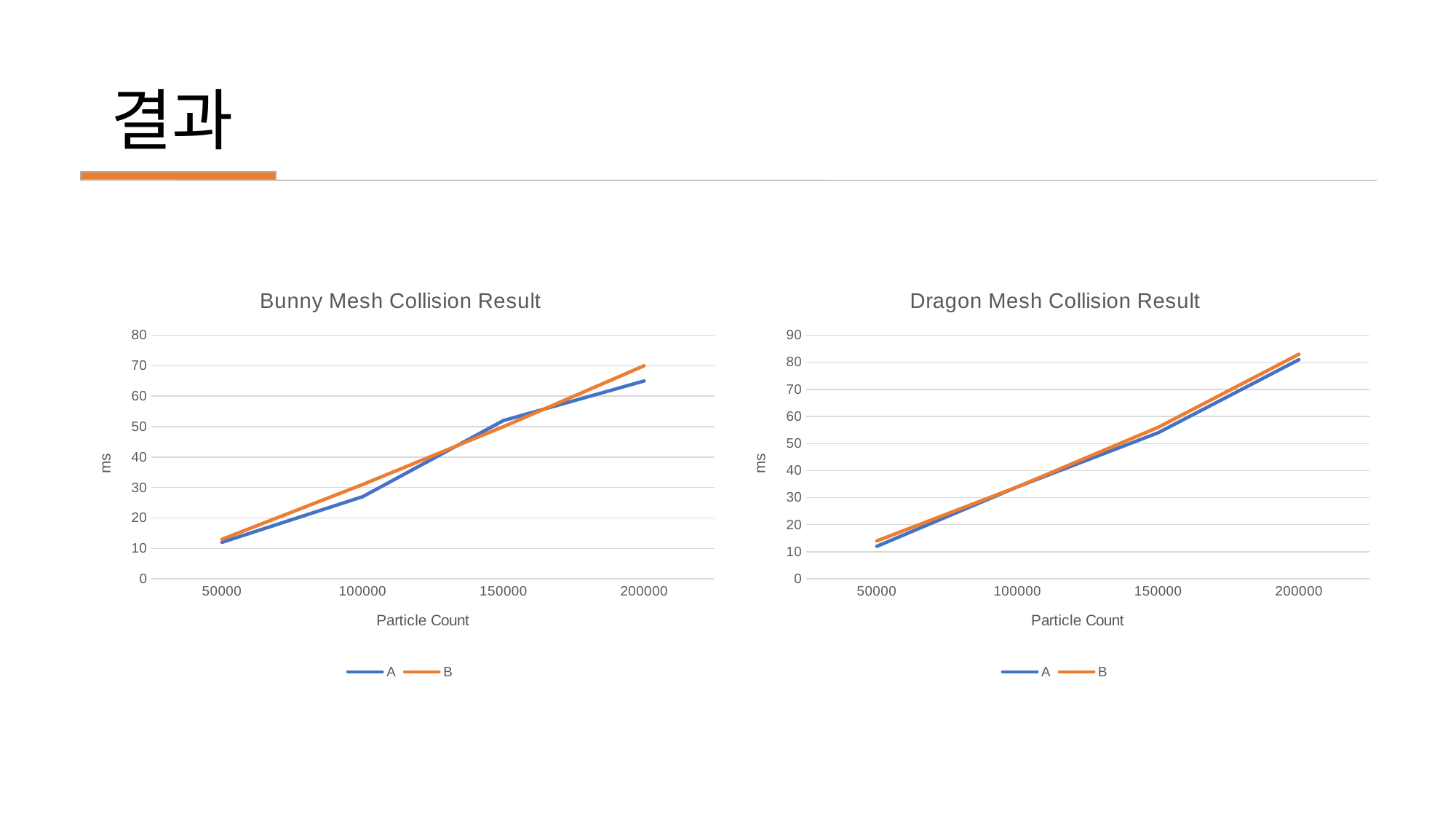

# 결과

### Chart: Bunny Mesh Collision Result

| Category | A | B |
|---|---|---|
| 50000 | 12.0 | 13.0 |
| 100000 | 27.0 | 31.0 |
| 150000 | 52.0 | 50.0 |
| 200000 | 65.0 | 70.0 |

### Chart: Dragon Mesh Collision Result

| Category | A | B |
|---|---|---|
| 50000 | 12.0 | 14.0 |
| 100000 | 34.0 | 34.0 |
| 150000 | 54.0 | 56.0 |
| 200000 | 81.0 | 83.0 |